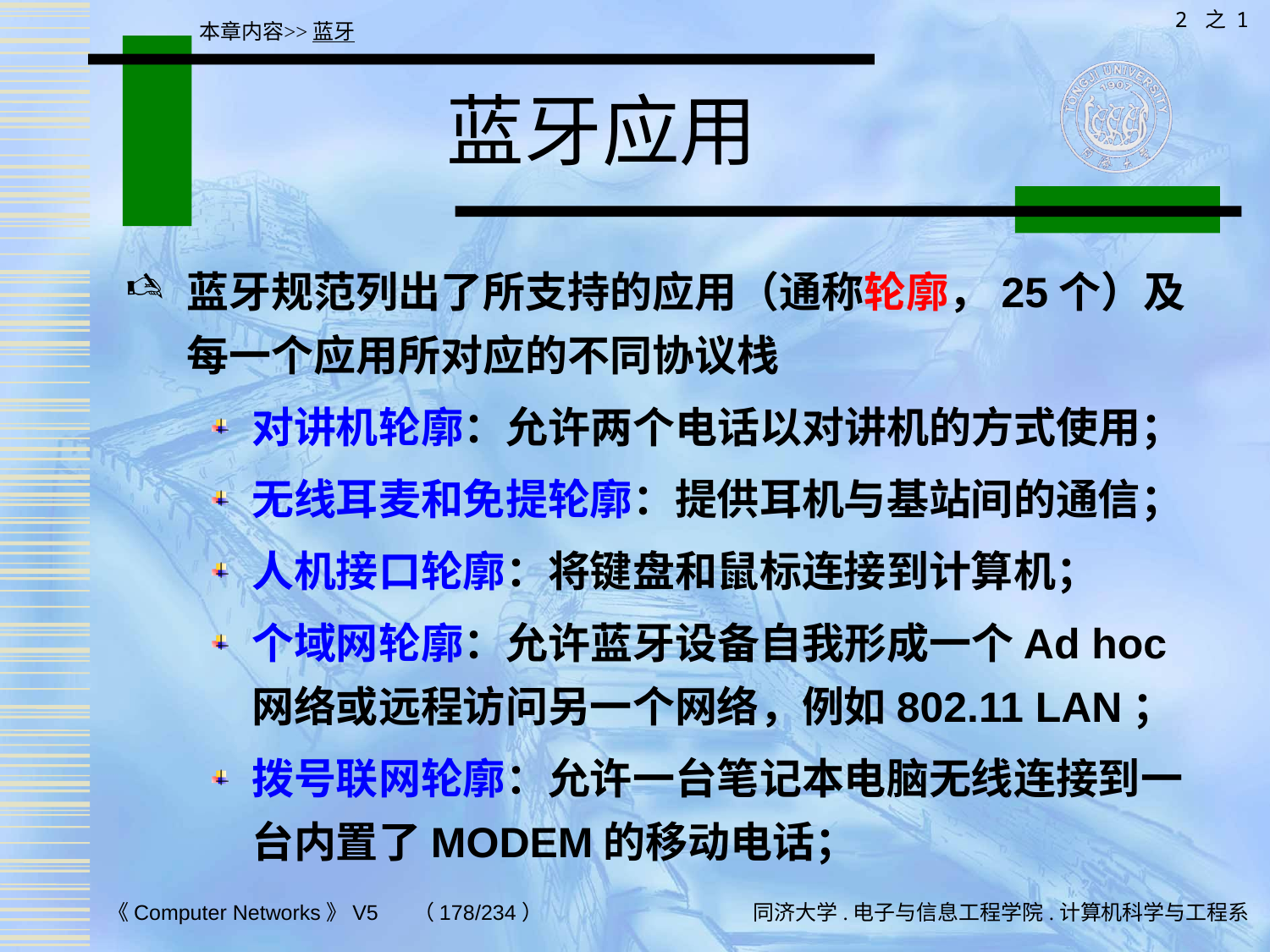

2 之 1
本章内容>>蓝牙
# 蓝牙应用
蓝牙规范列出了所支持的应用（通称轮廓，25个）及每一个应用所对应的不同协议栈
对讲机轮廓：允许两个电话以对讲机的方式使用；
无线耳麦和免提轮廓：提供耳机与基站间的通信；
人机接口轮廓：将键盘和鼠标连接到计算机；
个域网轮廓：允许蓝牙设备自我形成一个Ad hoc网络或远程访问另一个网络，例如802.11 LAN；
拨号联网轮廓：允许一台笔记本电脑无线连接到一台内置了MODEM的移动电话；